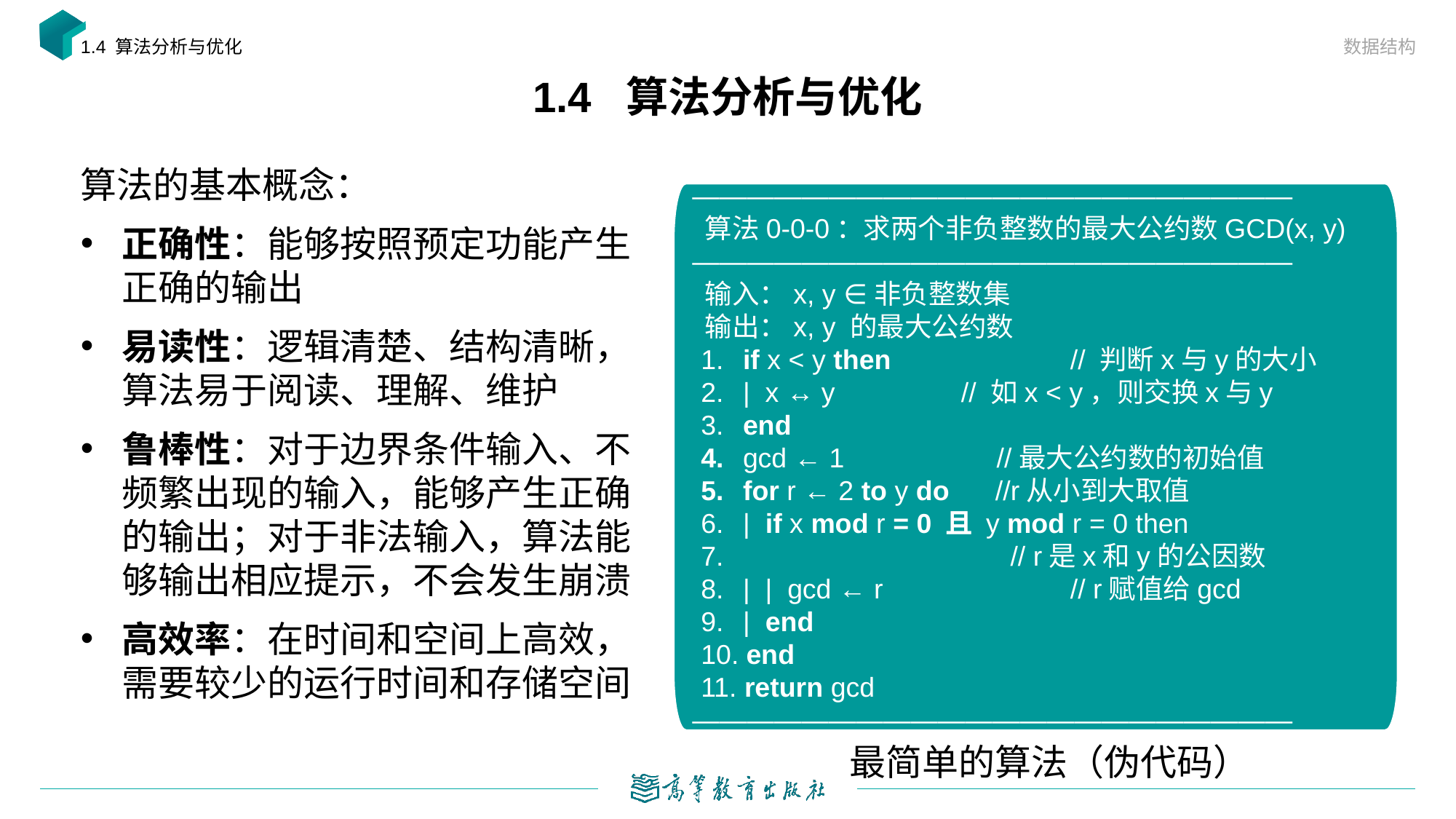

数据结构
1.4 算法分析与优化
# 1.4  算法分析与优化
算法的基本概念：
正确性：能够按照预定功能产生正确的输出
易读性：逻辑清楚、结构清晰，算法易于阅读、理解、维护
鲁棒性：对于边界条件输入、不频繁出现的输入，能够产生正确的输出；对于非法输入，算法能够输出相应提示，不会发生崩溃
高效率：在时间和空间上高效，需要较少的运行时间和存储空间

——————————————————————
 算法0-0-0：求两个非负整数的最大公约数GCD(x, y)
——————————————————————
 输入：x, y ∈非负整数集
 输出：x, y 的最大公约数
 if x < y then		 // 判断x与y的大小
 |  x ↔ y		 // 如x < y，则交换x与y
 end
 gcd ← 1                    //最大公约数的初始值
 for r ← 2 to y do      //r从小到大取值
 |  if x mod r = 0 且 y mod r = 0 then
                                    // r是x和y的公因数
 |  |  gcd ← r		 // r赋值给gcd
 |  end
 end
 return gcd
——————————————————————
最简单的算法（伪代码）